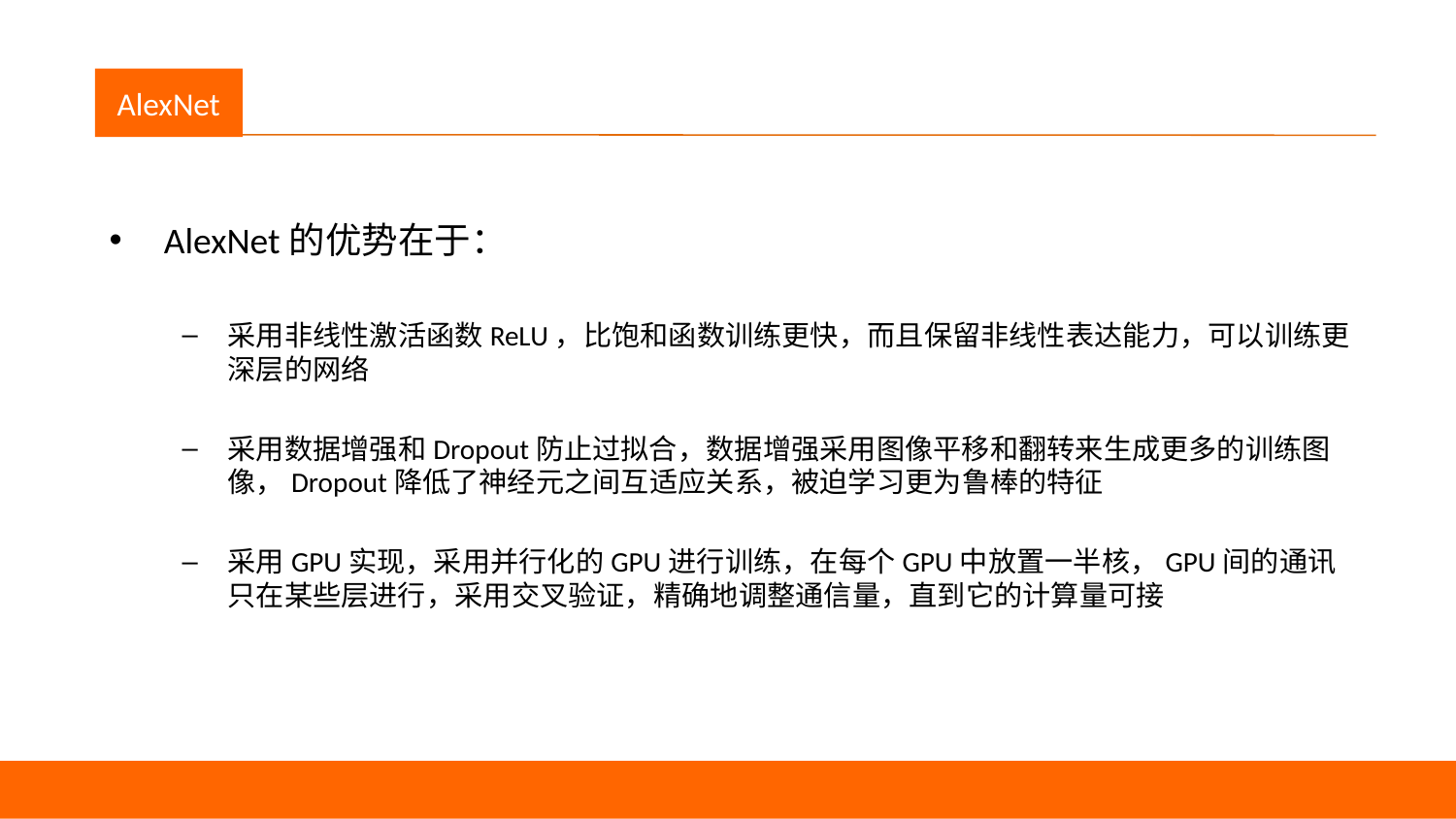

议程
AlexNet

AlexNet的优势在于：

采用非线性激活函数ReLU，比饱和函数训练更快，而且保留非线性表达能力，可以训练更深层的网络

采用数据增强和Dropout防止过拟合，数据增强采用图像平移和翻转来生成更多的训练图像，Dropout降低了神经元之间互适应关系，被迫学习更为鲁棒的特征

采用GPU实现，采用并行化的GPU进行训练，在每个GPU中放置一半核，GPU间的通讯只在某些层进行，采用交叉验证，精确地调整通信量，直到它的计算量可接